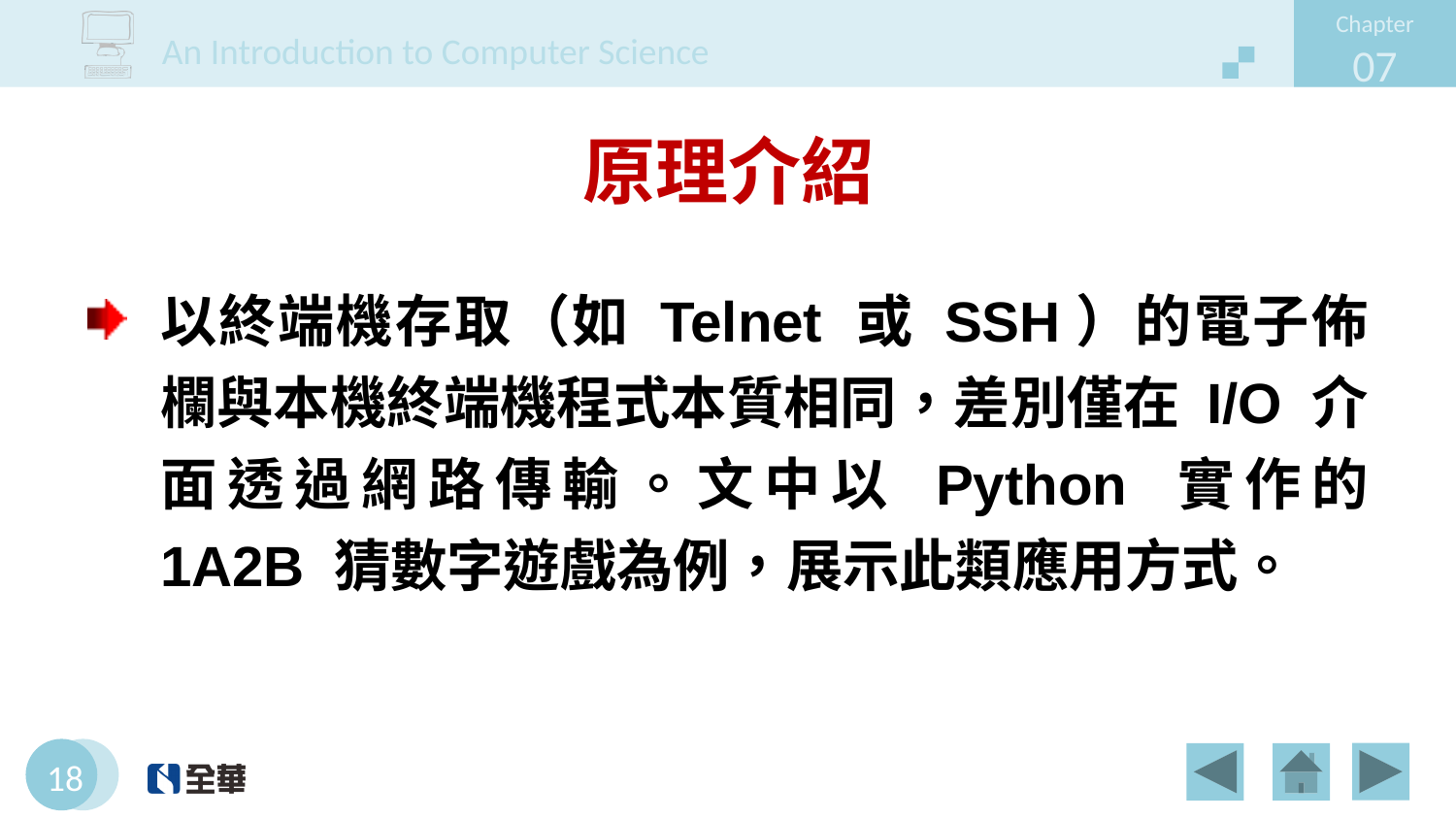

# 原理介紹
以終端機存取（如 Telnet 或 SSH）的電子佈欄與本機終端機程式本質相同，差別僅在 I/O 介面透過網路傳輸。文中以 Python 實作的 1A2B 猜數字遊戲為例，展示此類應用方式。